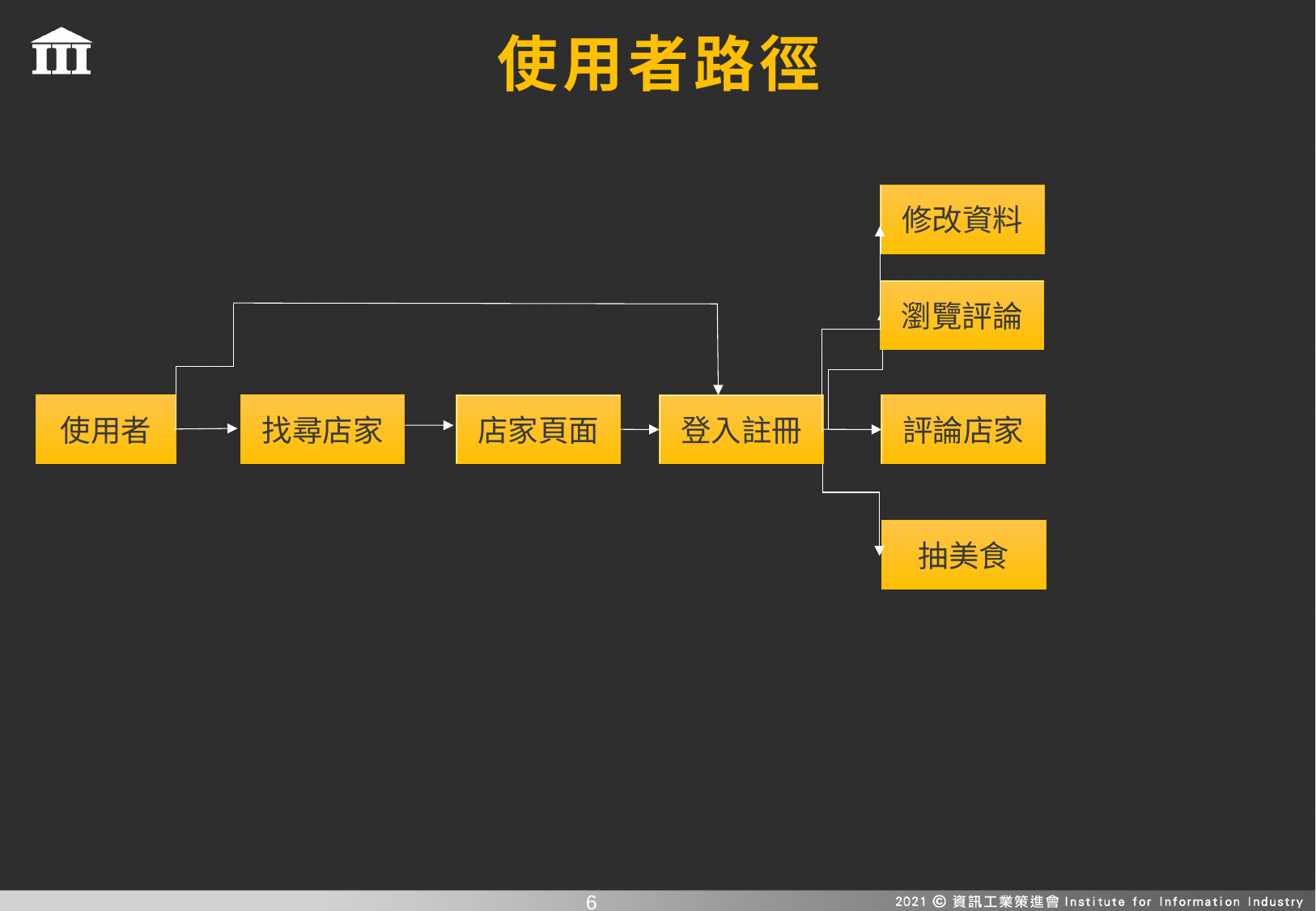

使用者路徑

修改資料
瀏覽評論
評論店家
使用者
找尋店家
登入註冊
店家頁面
抽美食